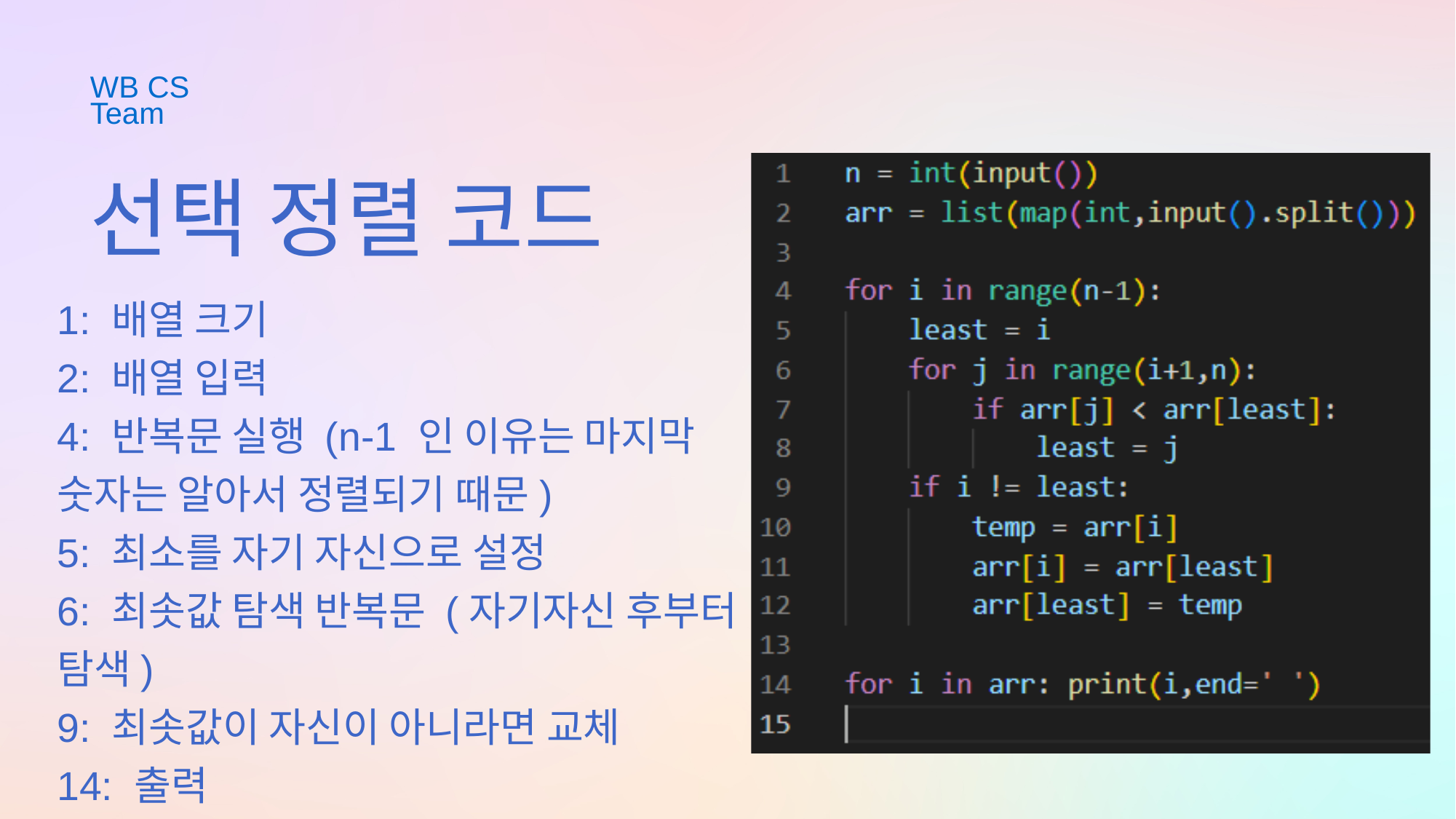

WB CS Team

선택 정렬 코드
1: 배열 크기
2: 배열 입력
4: 반복문 실행 (n-1 인 이유는 마지막 숫자는 알아서 정렬되기 때문)
5: 최소를 자기 자신으로 설정
6: 최솟값 탐색 반복문 (자기자신 후부터 탐색)
9: 최솟값이 자신이 아니라면 교체
14: 출력